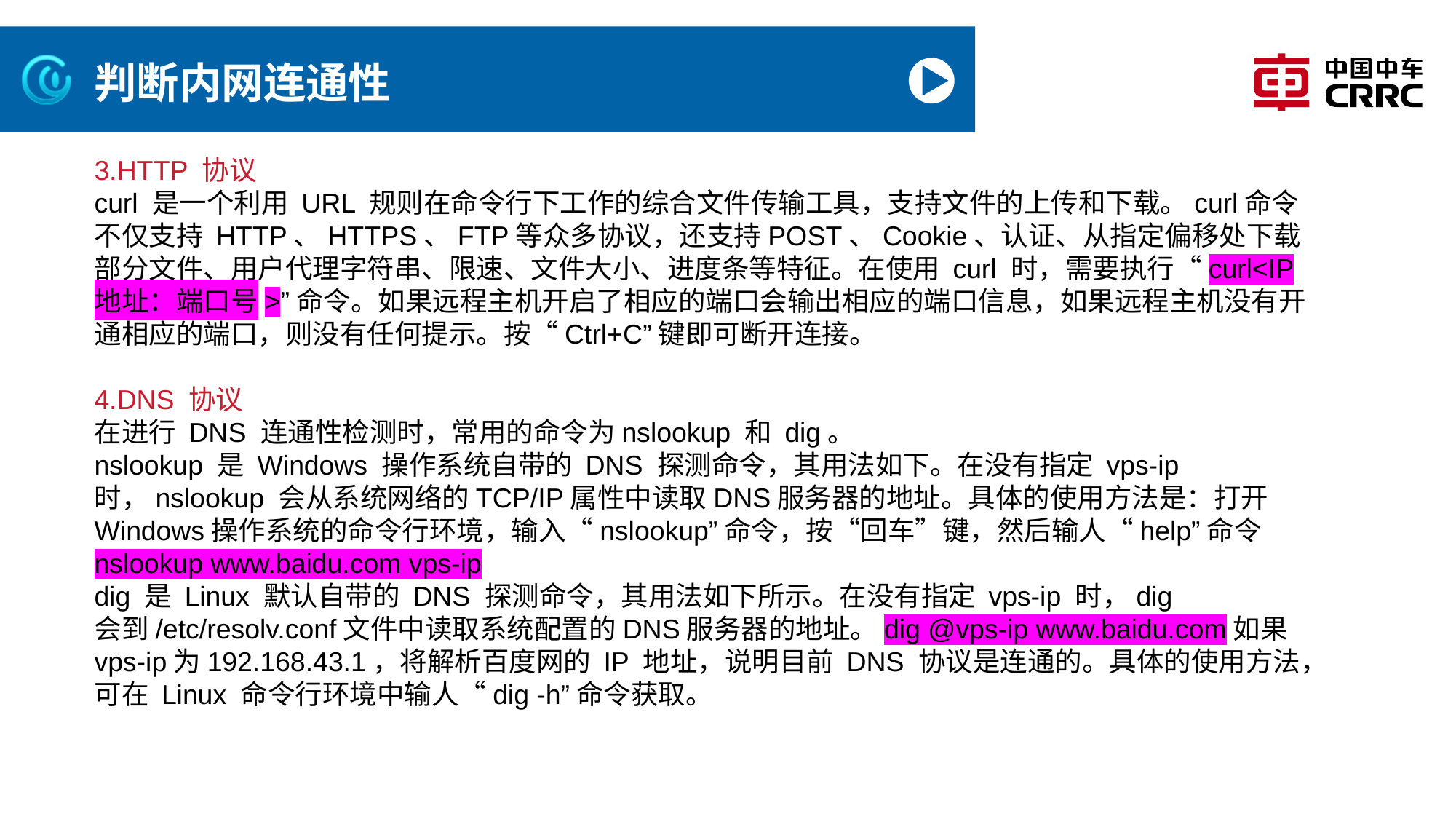

# 判断内网连通性
3.HTTP 协议
curl 是一个利用 URL 规则在命令行下工作的综合文件传输工具，支持文件的上传和下载。curl命令不仅支持 HTTP、HTTPS、FTP等众多协议，还支持POST、Cookie、认证、从指定偏移处下载部分文件、用户代理字符串、限速、文件大小、进度条等特征。在使用 curl 时，需要执行“curl<IP 地址：端口号>”命令。如果远程主机开启了相应的端口会输出相应的端口信息，如果远程主机没有开通相应的端口，则没有任何提示。按“Ctrl+C”键即可断开连接。

4.DNS 协议
在进行 DNS 连通性检测时，常用的命令为nslookup 和 dig。
nslookup 是 Windows 操作系统自带的 DNS 探测命令，其用法如下。在没有指定 vps-ip时，nslookup 会从系统网络的TCP/IP属性中读取DNS服务器的地址。具体的使用方法是：打开Windows操作系统的命令行环境，输入“nslookup”命令，按“回车”键，然后输人“help”命令
nslookup www.baidu.com vps-ip
dig 是 Linux 默认自带的 DNS 探测命令，其用法如下所示。在没有指定 vps-ip 时，dig 会到/etc/resolv.conf文件中读取系统配置的DNS服务器的地址。dig @vps-ip www.baidu.com如果 vps-ip为192.168.43.1，将解析百度网的 IP 地址，说明目前 DNS 协议是连通的。具体的使用方法，可在 Linux 命令行环境中输人“dig -h”命令获取。
67